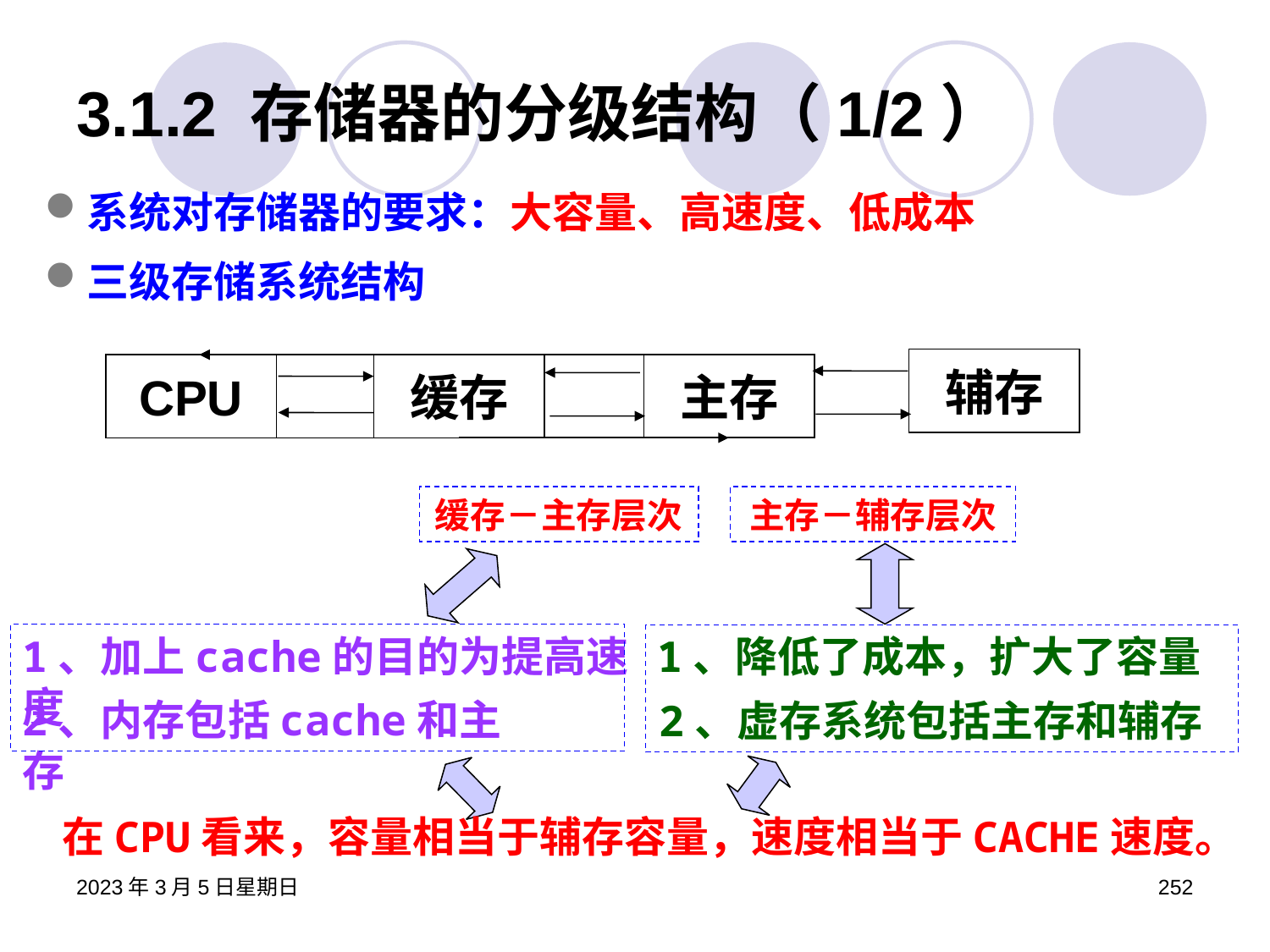

# 3.1.2 存储器的分级结构（1/2）
系统对存储器的要求：大容量、高速度、低成本
三级存储系统结构
辅存
主存
CPU
缓存

缓存－主存层次
主存－辅存层次

1、加上cache的目的为提高速度

1、降低了成本，扩大了容量

2、内存包括cache和主存
2、虚存系统包括主存和辅存

在CPU看来，容量相当于辅存容量，速度相当于CACHE速度。
2023年3月5日星期日
252